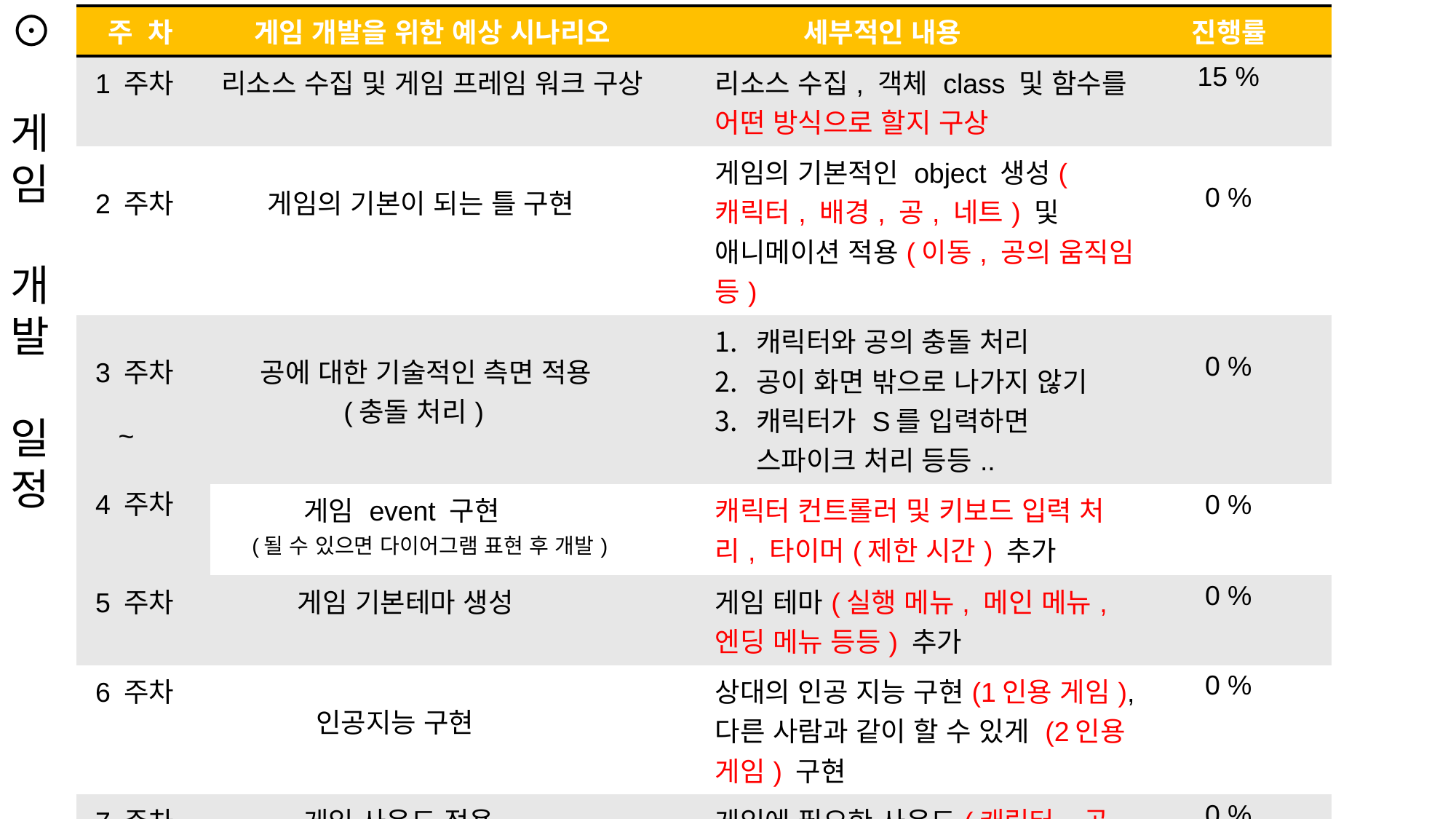

#
⊙ 게임 개발 일정
| 주 차 | 게임 개발을 위한 예상 시나리오 | 세부적인 내용 | 진행률 |
| --- | --- | --- | --- |
| 1 주차 | 리소스 수집 및 게임 프레임 워크 구상 | 리소스 수집, 객체 class 및 함수를 어떤 방식으로 할지 구상 | 15 % |
| 2 주차 | 게임의 기본이 되는 틀 구현 | 게임의 기본적인 object 생성(캐릭터, 배경, 공, 네트) 및 애니메이션 적용(이동, 공의 움직임 등) | 0 % |
| 3 주차 ~ 4 주차 | 공에 대한 기술적인 측면 적용 (충돌 처리) | 캐릭터와 공의 충돌 처리 공이 화면 밖으로 나가지 않기 캐릭터가 S를 입력하면 스파이크 처리 등등.. | 0 % |
| 4 주차 | 게임 event 구현 (될 수 있으면 다이어그램 표현 후 개발) | 캐릭터 컨트롤러 및 키보드 입력 처리, 타이머(제한 시간) 추가 | 0 % |
| 5 주차 | 게임 기본테마 생성 | 게임 테마(실행 메뉴, 메인 메뉴, 엔딩 메뉴 등등) 추가 | 0 % |
| 6 주차 | 인공지능 구현 | 상대의 인공 지능 구현(1인용 게임), 다른 사람과 같이 할 수 있게 (2인용 게임) 구현 | 0 % |
| 7 주차 | 게임 사운드 적용 | 게임에 필요한 사운드(캐릭터, 공 과 캐릭터 충돌, 공 스파이크) 적용 | 0 % |
| 8 주차 | 최종 점검 및 버그 수정 | 직접 게임을 하고, 버그 수정 및 더 추가하고 싶은 요소 추가 | 0 % |